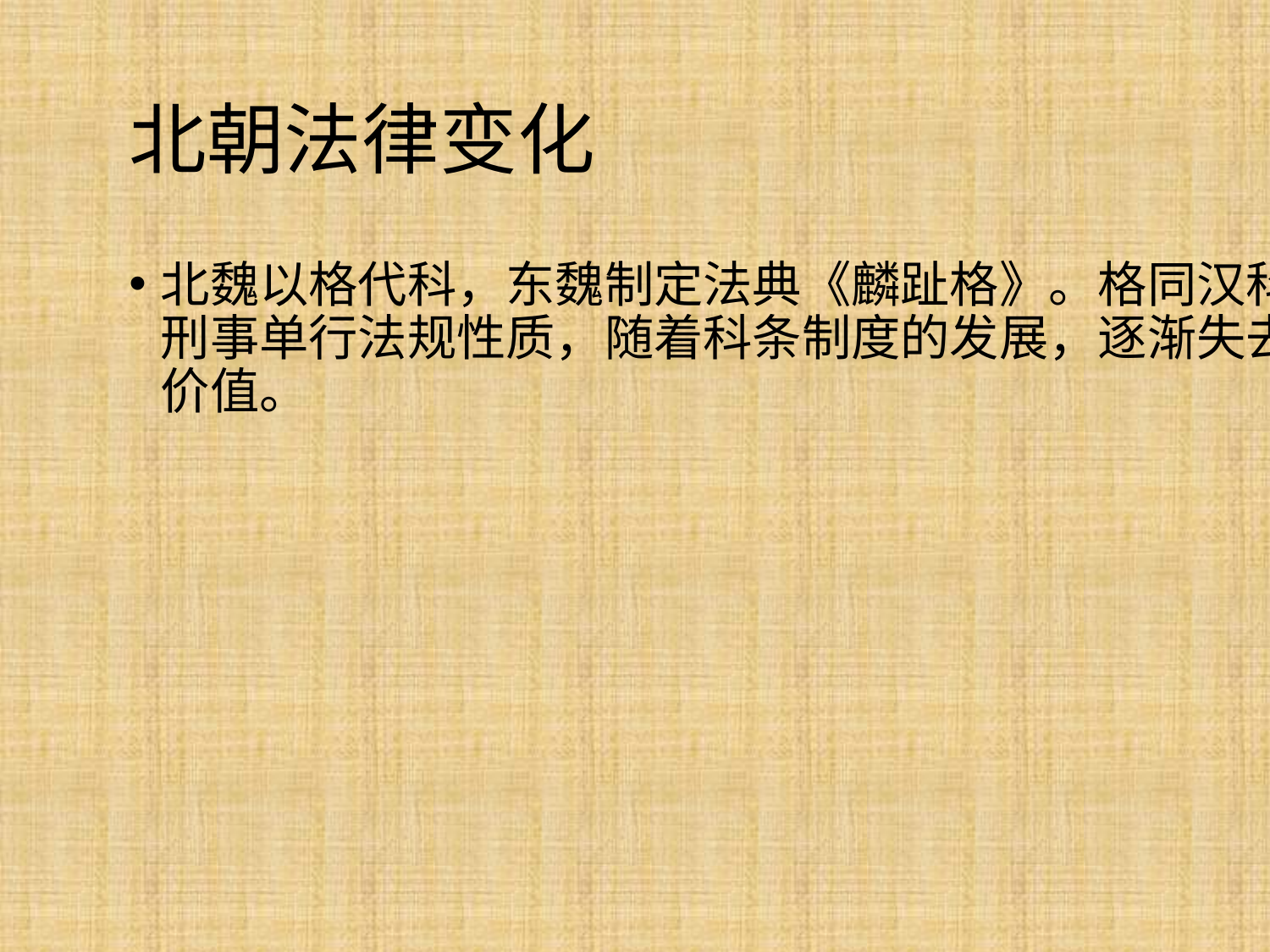

# 北朝法律变化
北魏以格代科，东魏制定法典《麟趾格》。格同汉科，最初具有刑事单行法规性质，随着科条制度的发展，逐渐失去独立存在的价值。